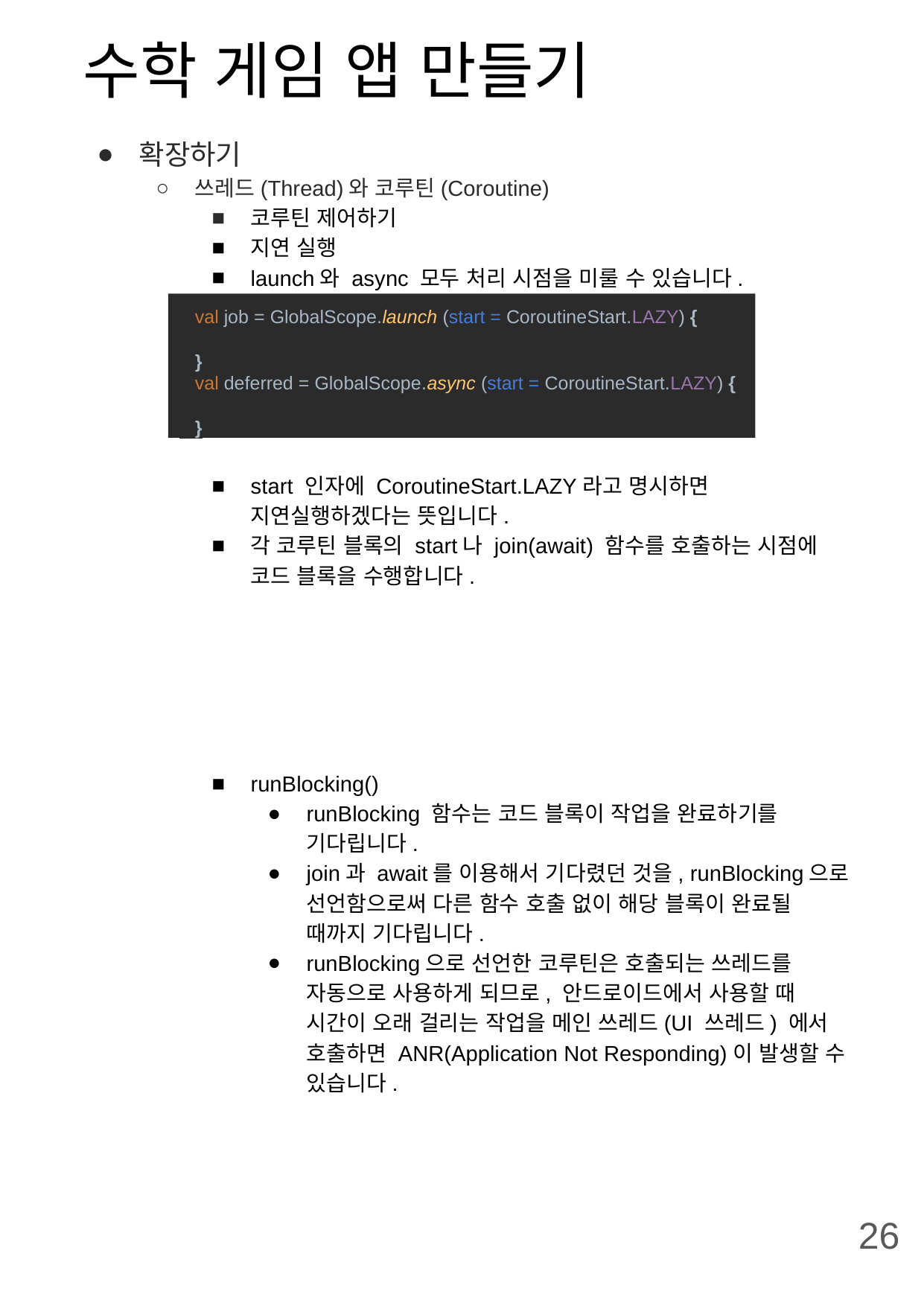

# 수학 게임 앱 만들기
확장하기
쓰레드(Thread)와 코루틴(Coroutine)
코루틴 제어하기
지연 실행
launch와 async 모두 처리 시점을 미룰 수 있습니다.

start 인자에 CoroutineStart.LAZY라고 명시하면 지연실행하겠다는 뜻입니다.
각 코루틴 블록의 start나 join(await) 함수를 호출하는 시점에 코드 블록을 수행합니다.

runBlocking()
runBlocking 함수는 코드 블록이 작업을 완료하기를 기다립니다.
join과 await를 이용해서 기다렸던 것을, runBlocking으로 선언함으로써 다른 함수 호출 없이 해당 블록이 완료될 때까지 기다립니다.
runBlocking으로 선언한 코루틴은 호출되는 쓰레드를 자동으로 사용하게 되므로, 안드로이드에서 사용할 때 시간이 오래 걸리는 작업을 메인 쓰레드(UI 쓰레드) 에서 호출하면 ANR(Application Not Responding)이 발생할 수 있습니다.
   val job = GlobalScope.launch (start = CoroutineStart.LAZY) {

   }
   val deferred = GlobalScope.async (start = CoroutineStart.LAZY) {

   }
26